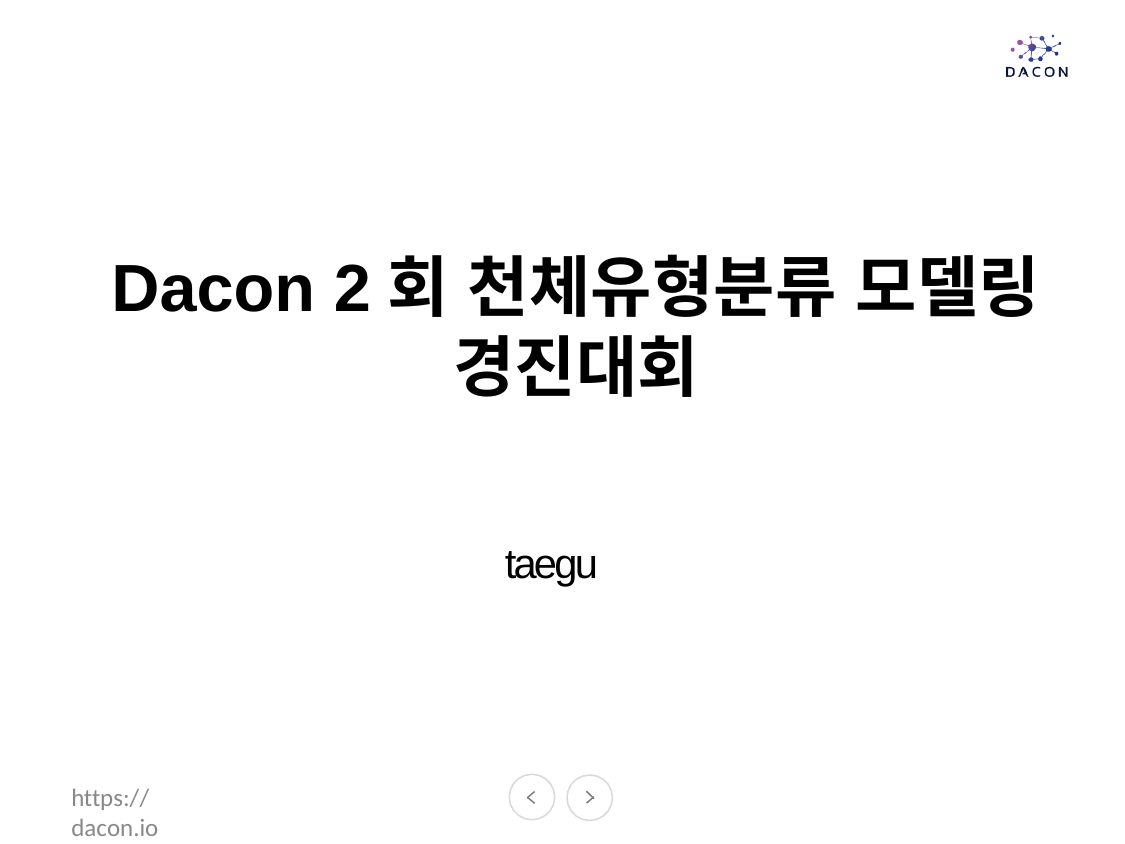

# Dacon 2회 천체유형분류 모델링 경진대회
taegu

https://dacon.io